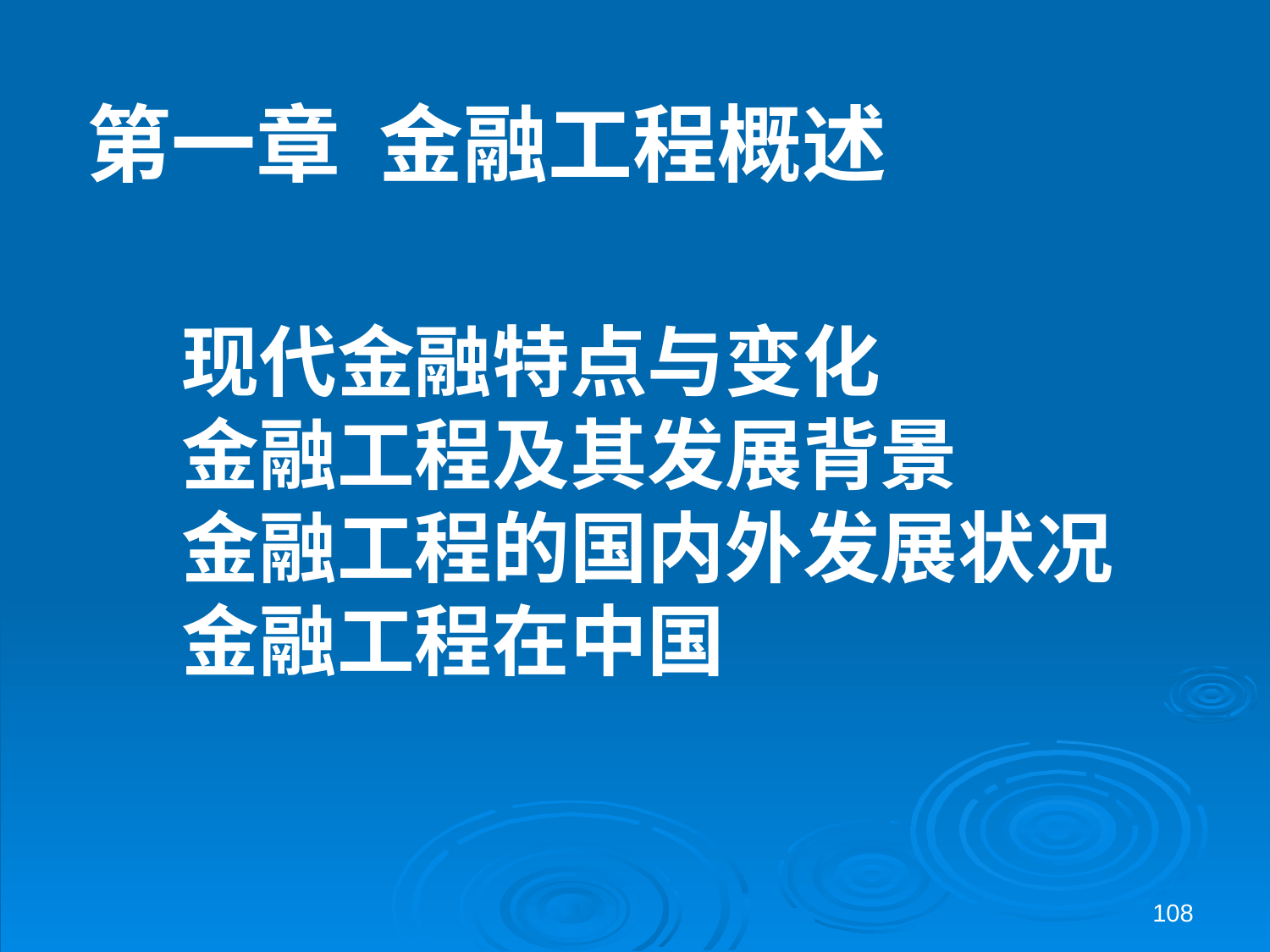

第一章  金融工程概述
现代金融特点与变化
金融工程及其发展背景
金融工程的国内外发展状况
金融工程在中国

108